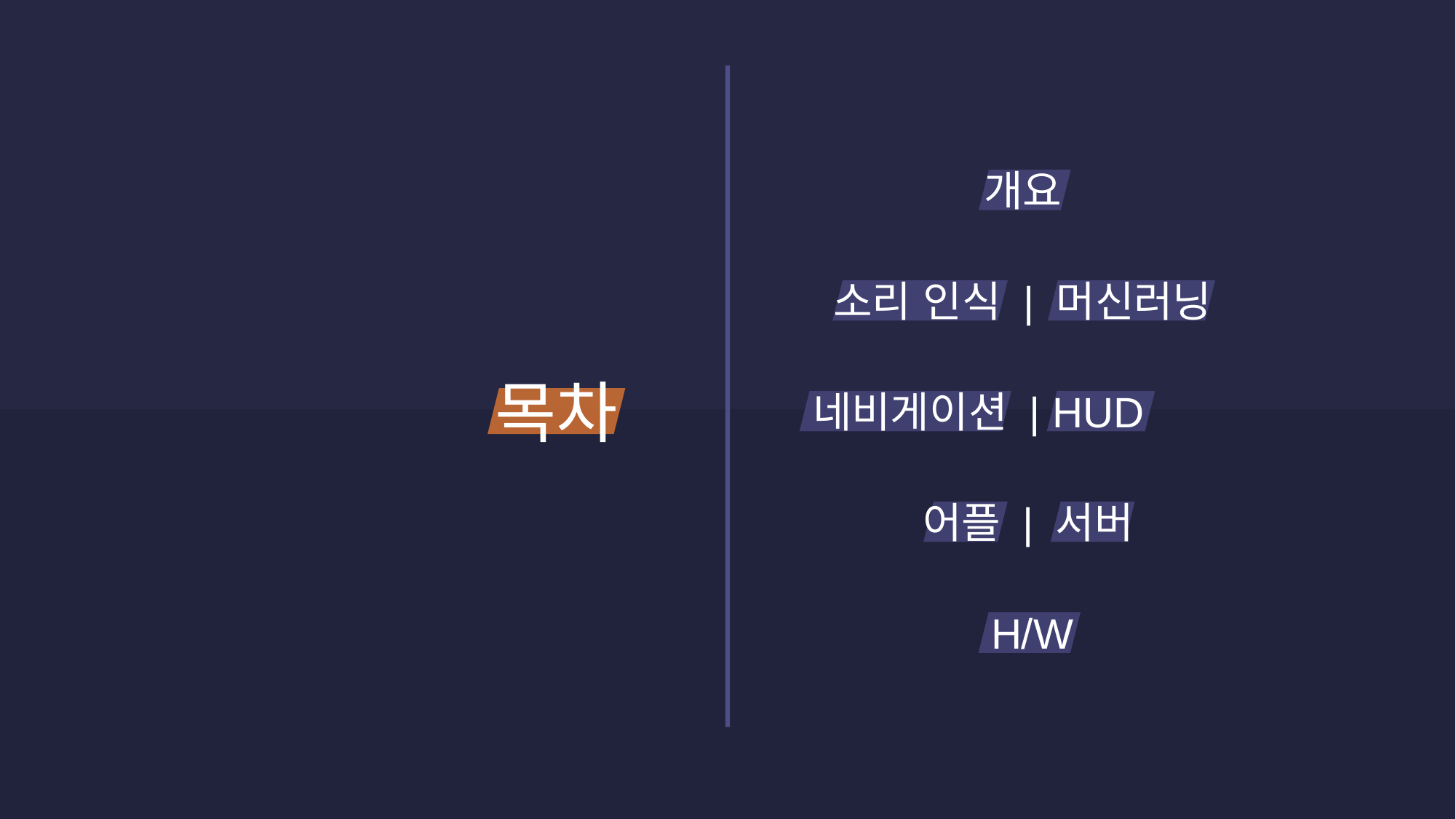

나눔명조
나눔고딕
나눔바른고딕
개요

소리 인식 | 머신러닝

목차
네비게이션 | HUD

어플 | 서버

H/W